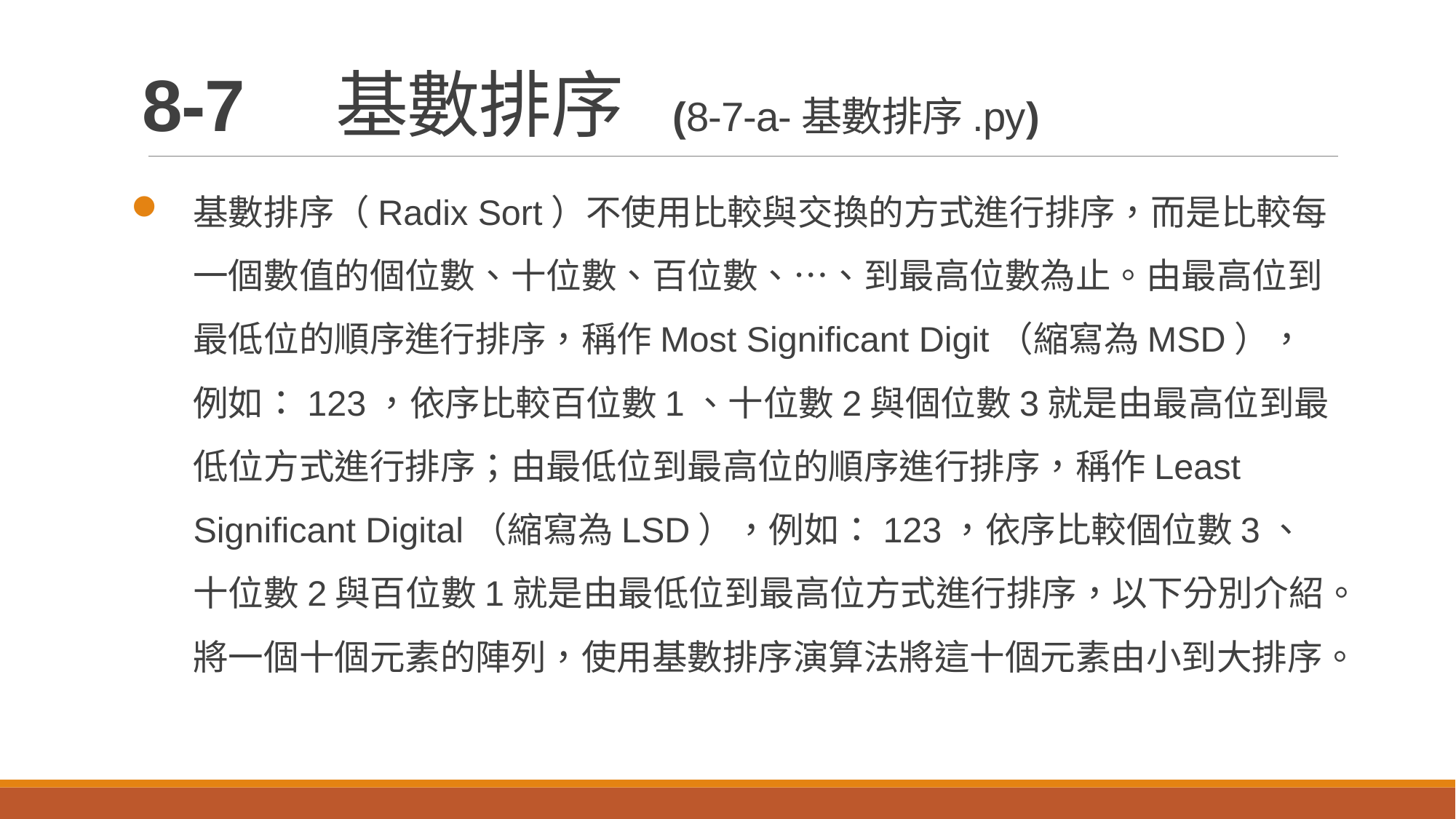

# 8-7　基數排序  (8-7-a-基數排序.py)
基數排序（Radix Sort）不使用比較與交換的方式進行排序，而是比較每一個數值的個位數、十位數、百位數、⋯、到最高位數為止。由最高位到最低位的順序進行排序，稱作Most Significant Digit（縮寫為MSD），例如：123，依序比較百位數1、十位數2與個位數3就是由最高位到最低位方式進行排序；由最低位到最高位的順序進行排序，稱作Least Significant Digital（縮寫為LSD），例如：123，依序比較個位數3、十位數2與百位數1就是由最低位到最高位方式進行排序，以下分別介紹。將一個十個元素的陣列，使用基數排序演算法將這十個元素由小到大排序。